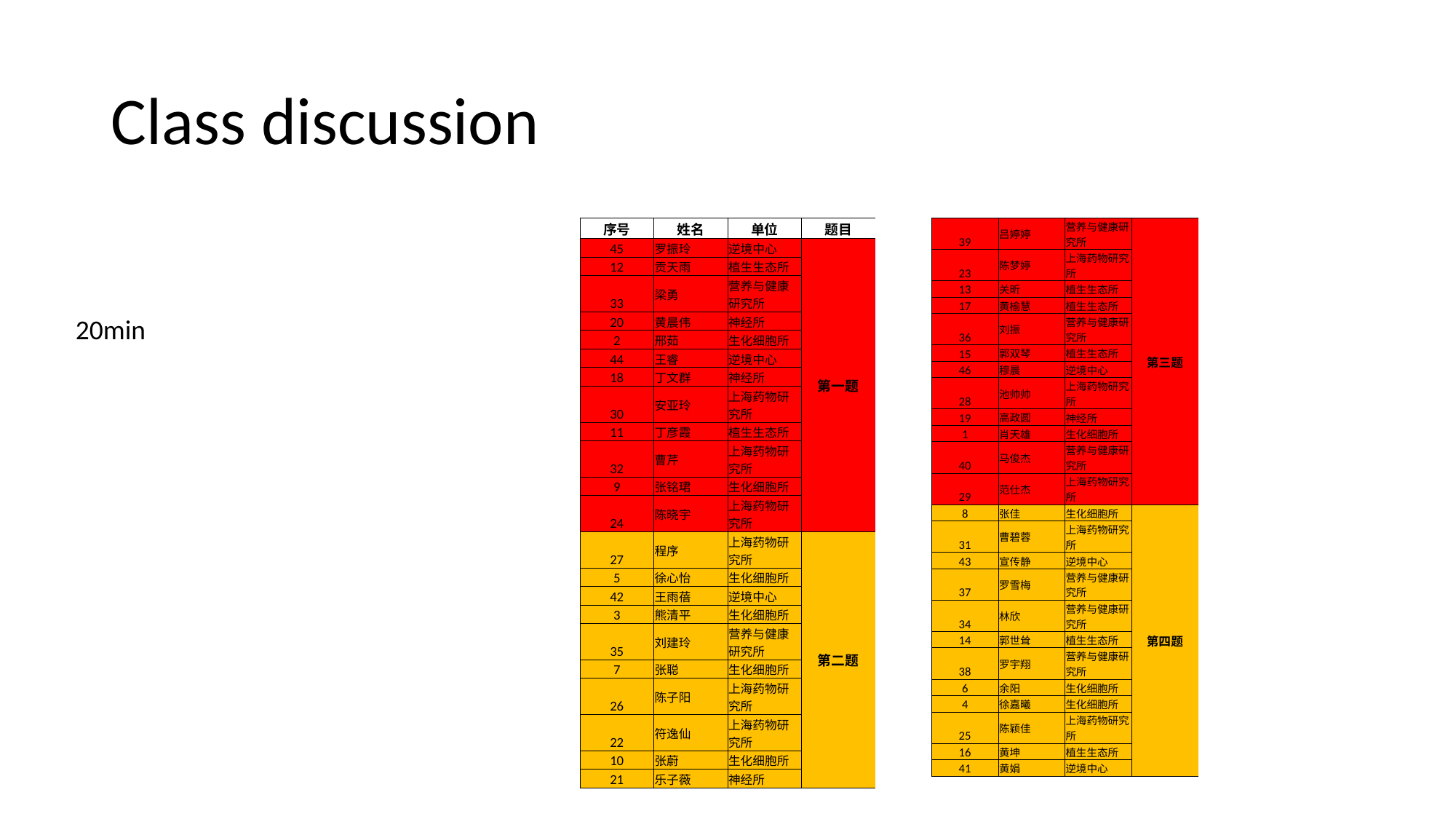

# Class discussion
| 序号 | 姓名 | 单位 | 题目 |
| --- | --- | --- | --- |
| 45 | 罗振玲 | 逆境中心 | 第一题 |
| 12 | 贡天雨 | 植生生态所 |  |
| 33 | 梁勇 | 营养与健康研究所 |  |
| 20 | 黄晨伟 | 神经所 |  |
| 2 | 邢茹 | 生化细胞所 |  |
| 44 | 王睿 | 逆境中心 |  |
| 18 | 丁文群 | 神经所 |  |
| 30 | 安亚玲 | 上海药物研究所 |  |
| 11 | 丁彦霞 | 植生生态所 |  |
| 32 | 曹芹 | 上海药物研究所 |  |
| 9 | 张铭珺 | 生化细胞所 |  |
| 24 | 陈晓宇 | 上海药物研究所 |  |
| 27 | 程序 | 上海药物研究所 | 第二题 |
| 5 | 徐心怡 | 生化细胞所 |  |
| 42 | 王雨蓓 | 逆境中心 |  |
| 3 | 熊清平 | 生化细胞所 |  |
| 35 | 刘建玲 | 营养与健康研究所 |  |
| 7 | 张聪 | 生化细胞所 |  |
| 26 | 陈子阳 | 上海药物研究所 |  |
| 22 | 符逸仙 | 上海药物研究所 |  |
| 10 | 张蔚 | 生化细胞所 |  |
| 21 | 乐子薇 | 神经所 |  |
| 39 | 吕婷婷 | 营养与健康研究所 | 第三题 |
| --- | --- | --- | --- |
| 23 | 陈梦婷 | 上海药物研究所 |  |
| 13 | 关昕 | 植生生态所 |  |
| 17 | 黄榆慧 | 植生生态所 |  |
| 36 | 刘振 | 营养与健康研究所 |  |
| 15 | 郭双琴 | 植生生态所 |  |
| 46 | 穆晨 | 逆境中心 |  |
| 28 | 池帅帅 | 上海药物研究所 |  |
| 19 | 高政圆 | 神经所 |  |
| 1 | 肖天雄 | 生化细胞所 |  |
| 40 | 马俊杰 | 营养与健康研究所 |  |
| 29 | 范仕杰 | 上海药物研究所 |  |
| 8 | 张佳 | 生化细胞所 | 第四题 |
| 31 | 曹碧蓉 | 上海药物研究所 |  |
| 43 | 宣传静 | 逆境中心 |  |
| 37 | 罗雪梅 | 营养与健康研究所 |  |
| 34 | 林欣 | 营养与健康研究所 |  |
| 14 | 郭世耸 | 植生生态所 |  |
| 38 | 罗宇翔 | 营养与健康研究所 |  |
| 6 | 余阳 | 生化细胞所 |  |
| 4 | 徐嘉曦 | 生化细胞所 |  |
| 25 | 陈颖佳 | 上海药物研究所 |  |
| 16 | 黄坤 | 植生生态所 |  |
| 41 | 黄娟 | 逆境中心 |  |
20min